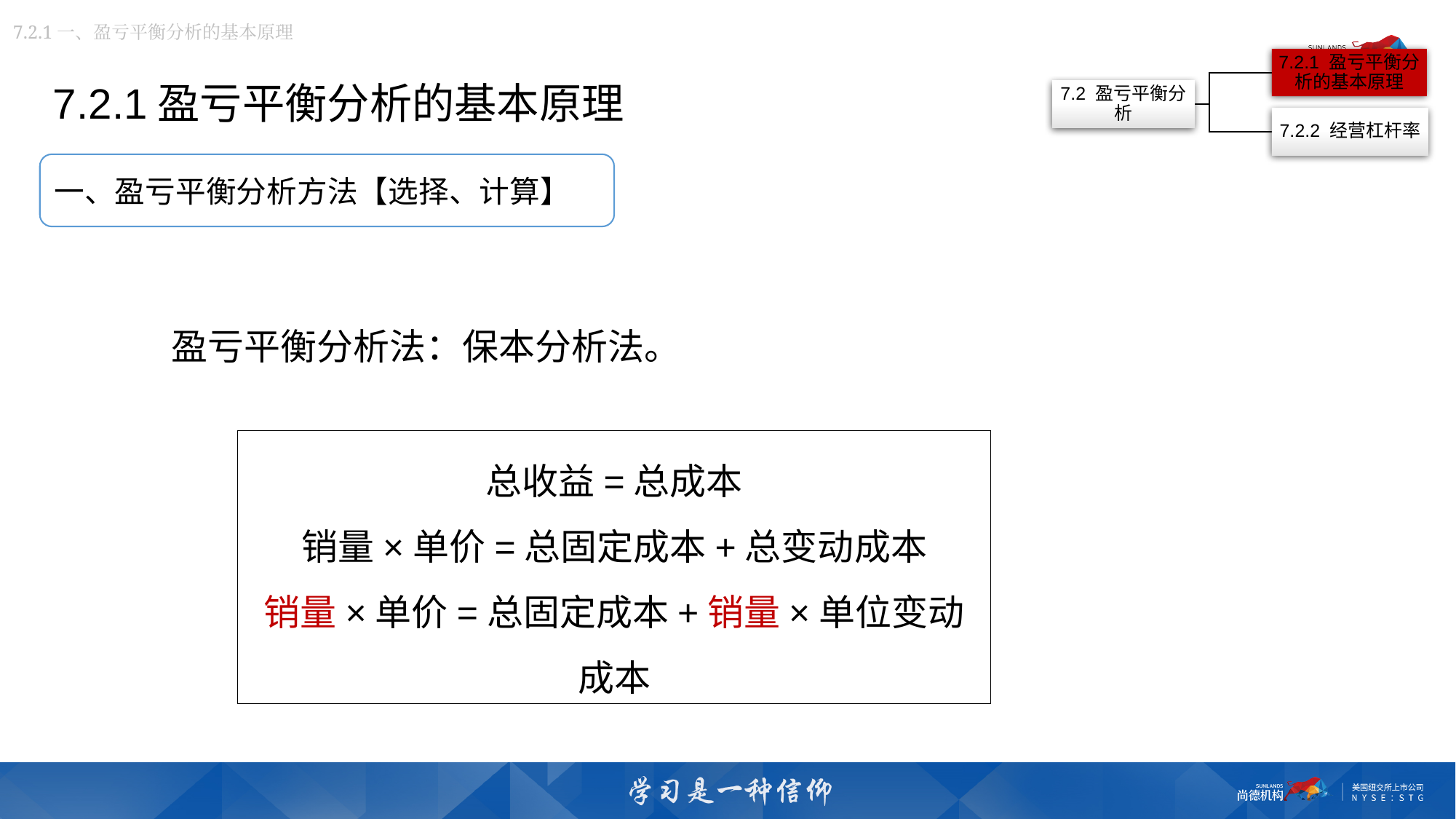

7.2 盈亏平衡分析
7.2.1 盈亏平衡分析的基本原理
7.2.2 经营杠杆率
7.2.1一、盈亏平衡分析的基本原理
7.2.1盈亏平衡分析的基本原理
一、盈亏平衡分析方法【选择、计算】
盈亏平衡分析法：保本分析法。
总收益=总成本
销量×单价=总固定成本+总变动成本
销量×单价=总固定成本+销量×单位变动成本